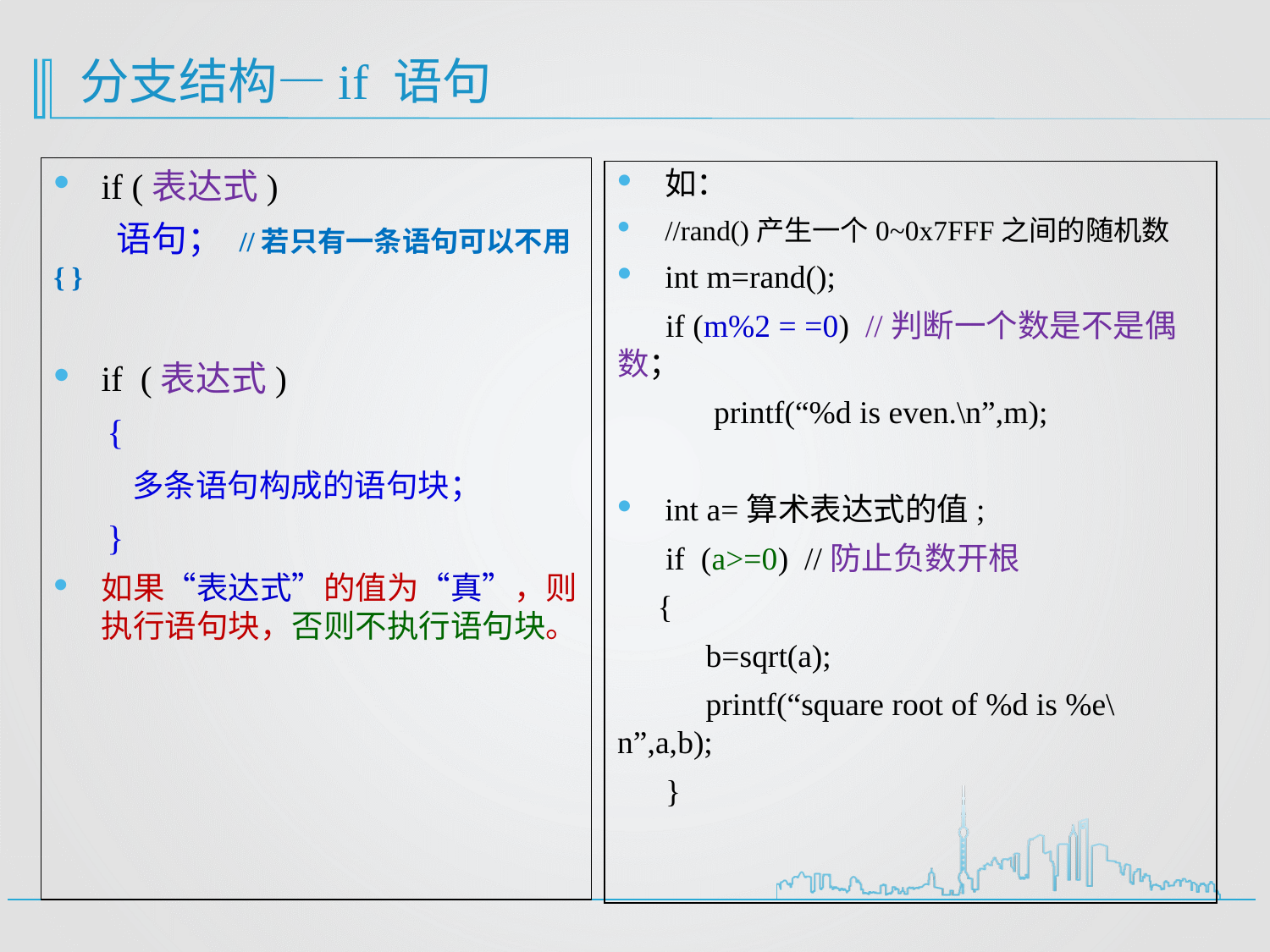

# 分支结构—if 语句
if (表达式)
       语句； //若只有一条语句可以不用{ }

if  (表达式)
      {
         多条语句构成的语句块；
      }
如果“表达式”的值为“真”，则执行语句块，否则不执行语句块。

如：
//rand()产生一个0~0x7FFF之间的随机数
int m=rand();
      if (m%2 = =0)  //判断一个数是不是偶数；
            printf(“%d is even.\n”,m);

int a=算术表达式的值;
      if  (a>=0)  //防止负数开根
     {
           b=sqrt(a);
           printf(“square root of %d is %e\n”,a,b);
      }